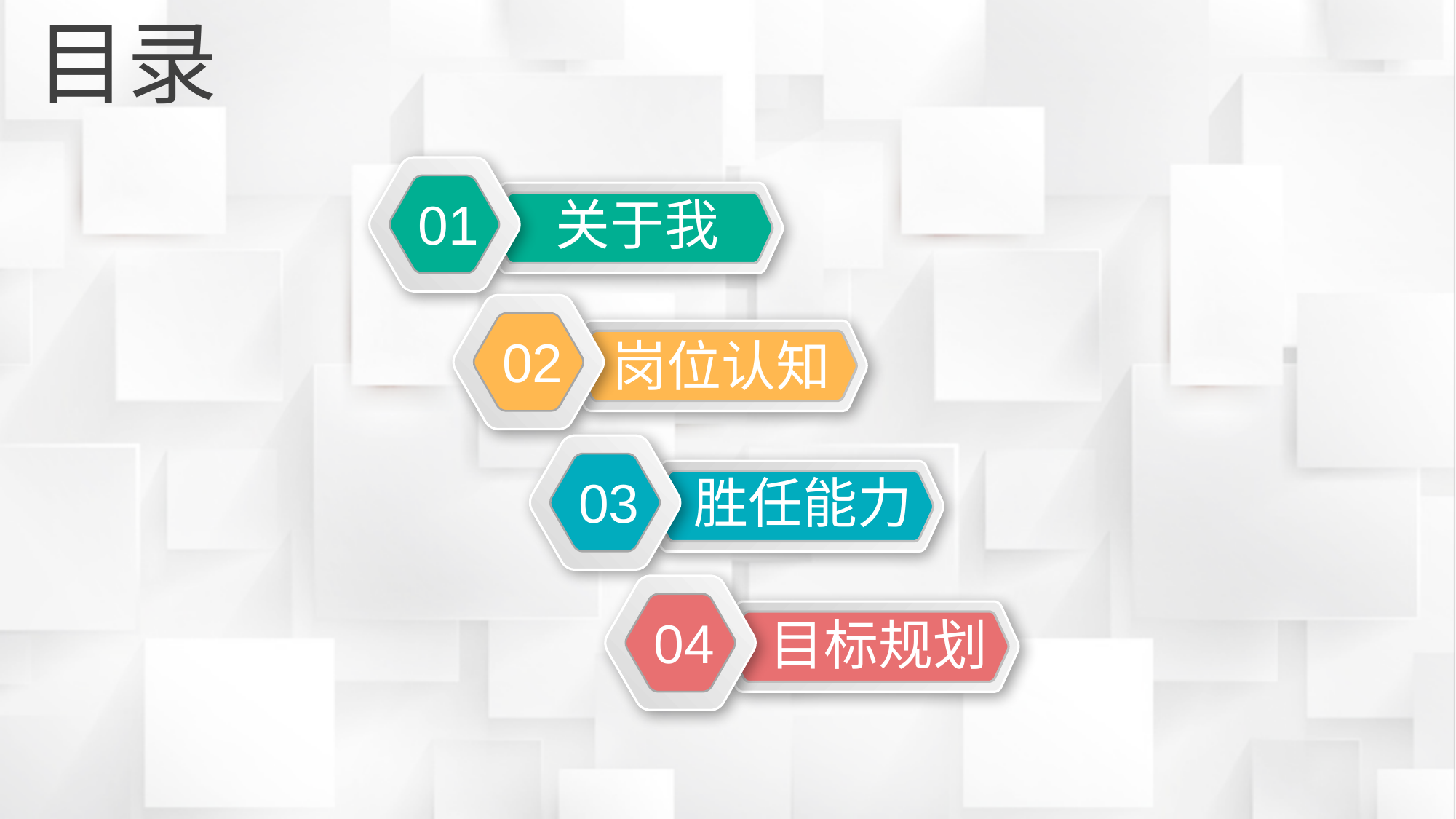

目录
延迟符

01

关于我

02

岗位认知

03

胜任能力

04

目标规划